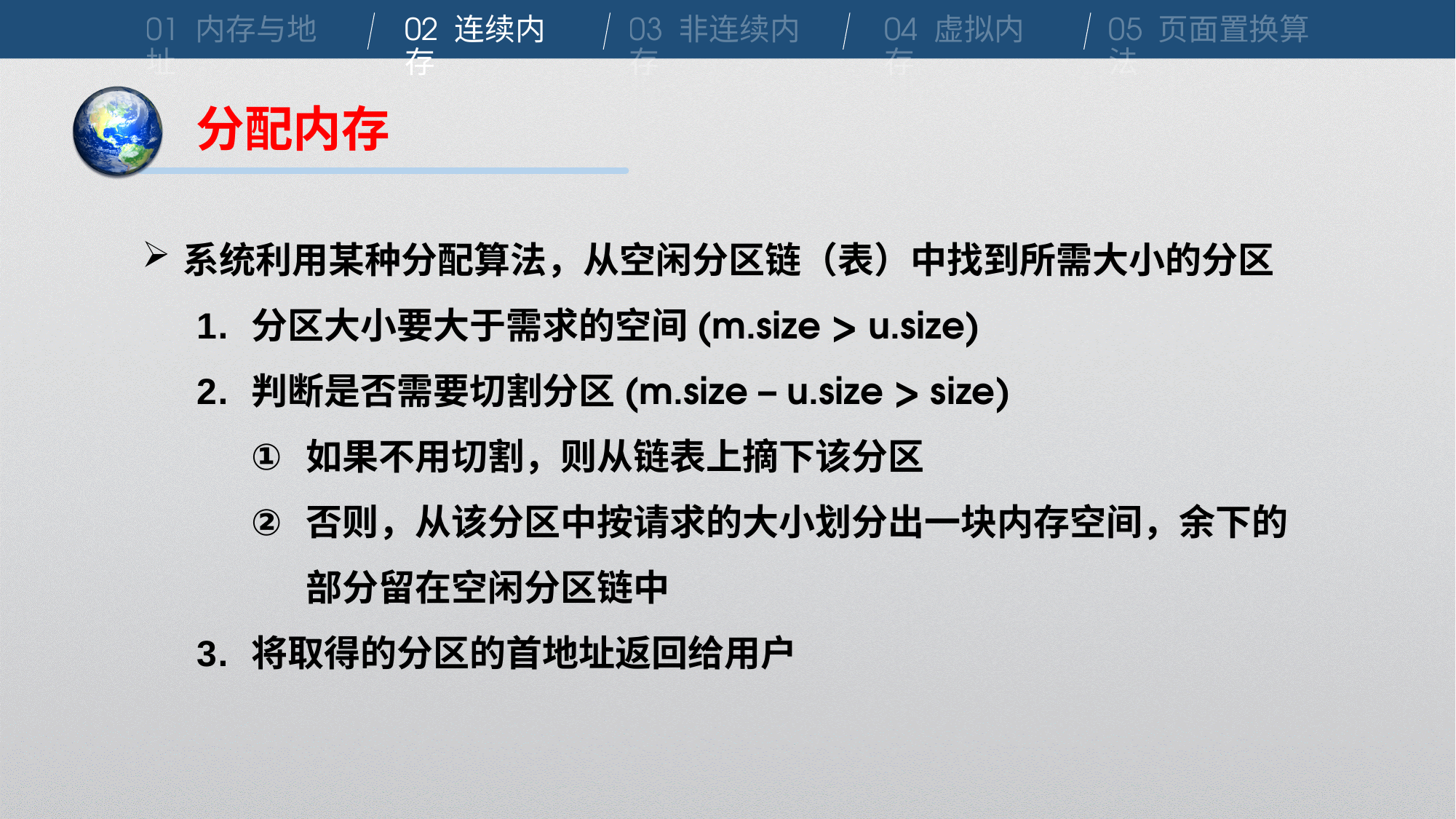

01 内存与地址
02 连续内存
03 非连续内存
04 虚拟内存
05 页面置换算法
分配内存
系统利用某种分配算法，从空闲分区链（表）中找到所需大小的分区
分区大小要大于需求的空间(m.size > u.size)
判断是否需要切割分区(m.size – u.size > size)
如果不用切割，则从链表上摘下该分区
否则，从该分区中按请求的大小划分出一块内存空间，余下的部分留在空闲分区链中
将取得的分区的首地址返回给用户